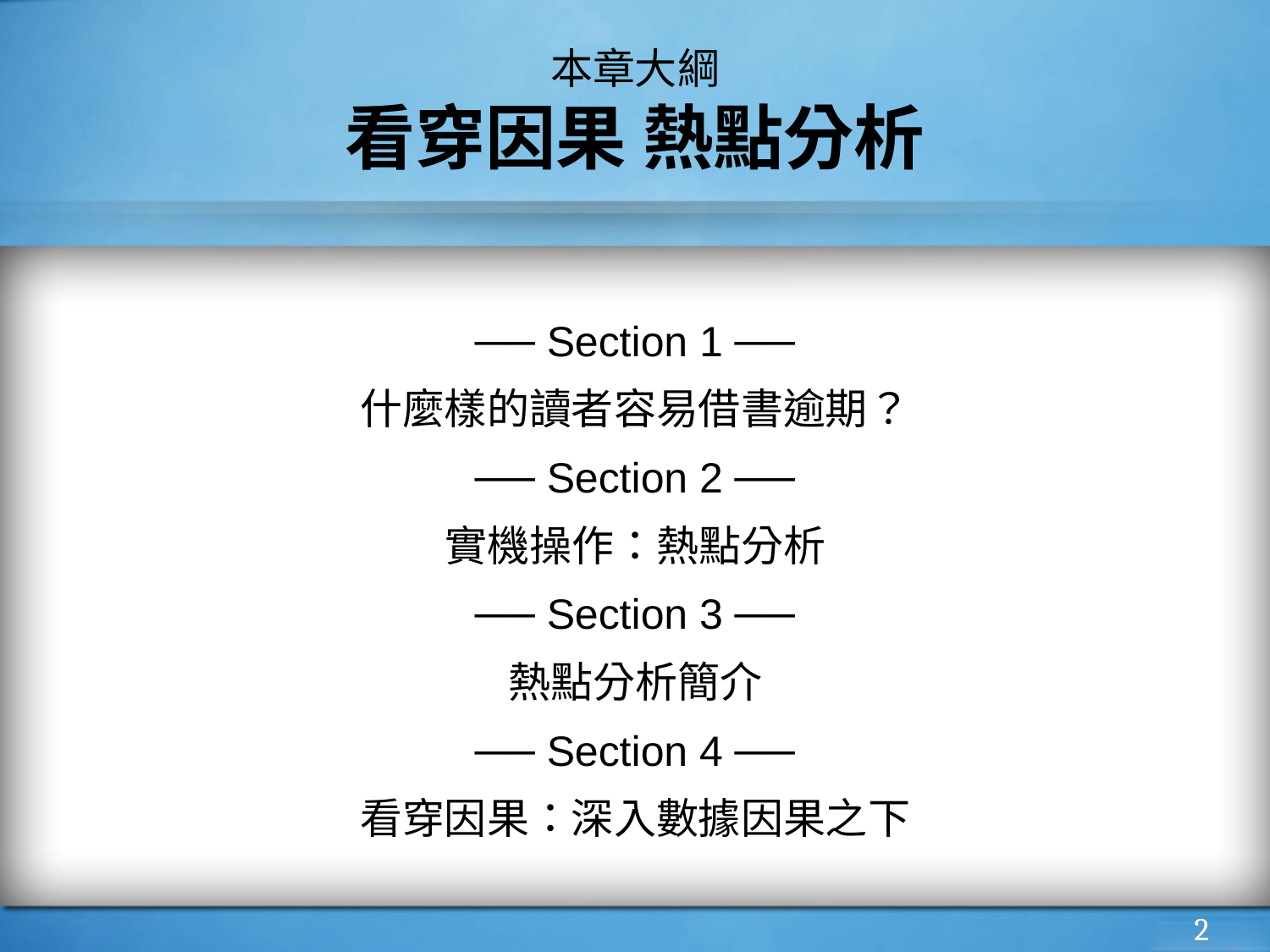

# 本章大綱
看穿因果 熱點分析
── Section 1 ──
什麼樣的讀者容易借書逾期？
── Section 2 ──
實機操作：熱點分析
── Section 3 ──
熱點分析簡介
── Section 4 ──
看穿因果：深入數據因果之下
2